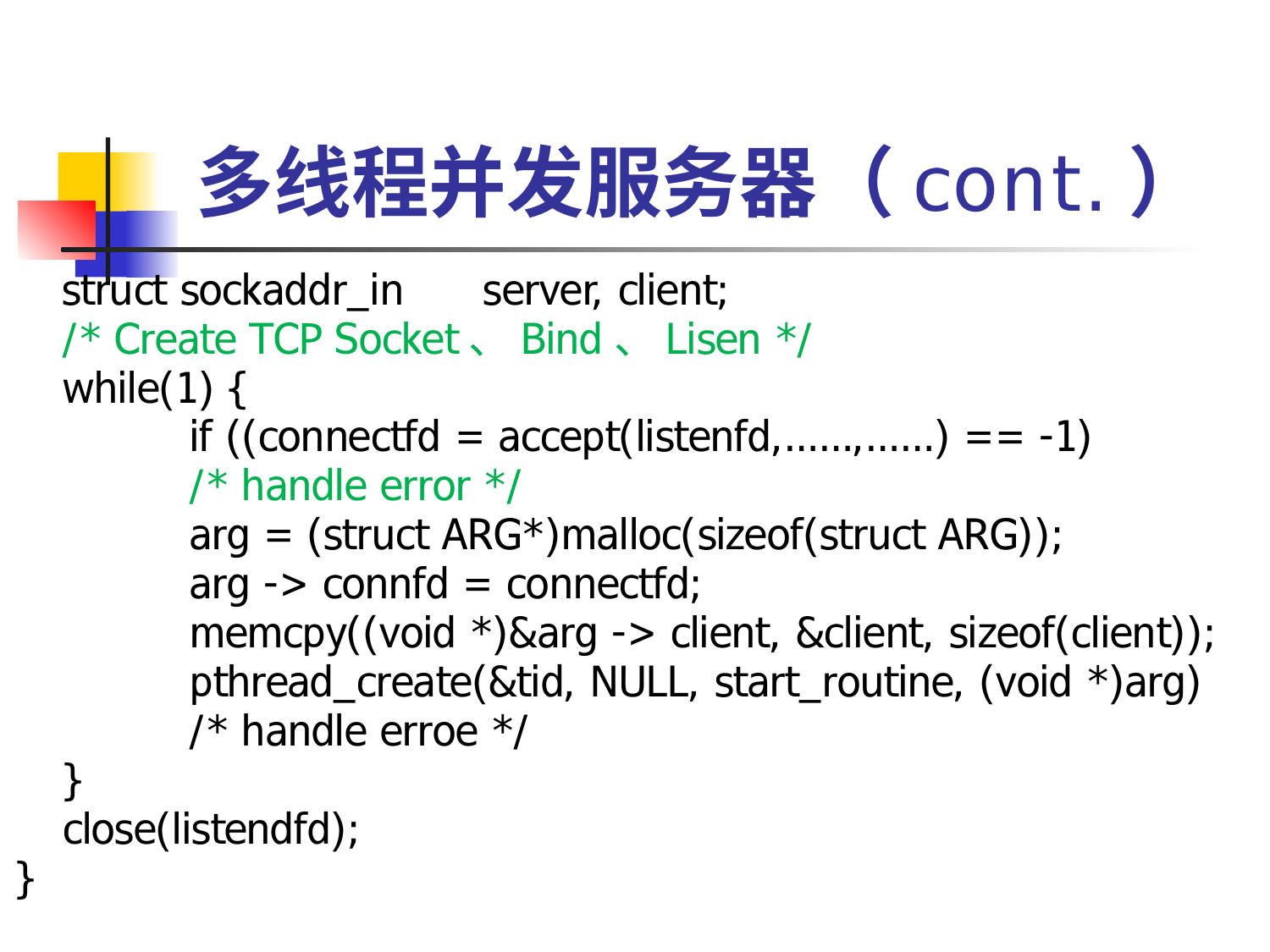

# 多线程并发服务器（cont.）
     struct sockaddr_in	   server, client;
  	/* Create TCP Socket、Bind、Lisen */
	while(1) {
		if ((connectfd = accept(listenfd,……,……) == -1)
		/* handle error */
		arg = (struct ARG*)malloc(sizeof(struct ARG));
		arg -> connfd = connectfd;
		memcpy((void *)&arg -> client, &client, sizeof(client));
		pthread_create(&tid, NULL, start_routine, (void *)arg)
		/* handle erroe */
	}
	close(listendfd);
}